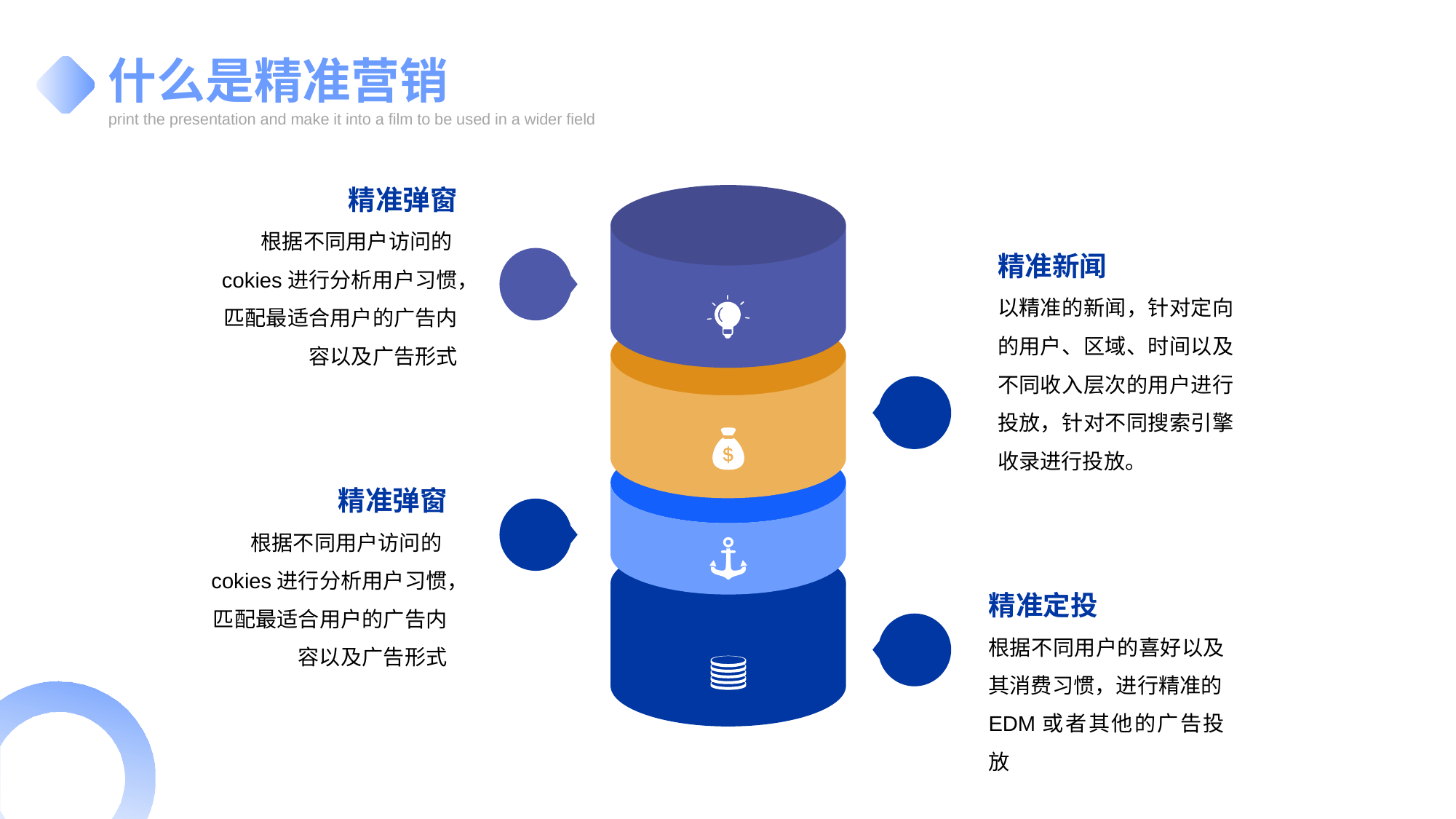

什么是精准营销
print the presentation and make it into a film to be used in a wider field
精准弹窗
根据不同用户访问的cokies进行分析用户习惯，匹配最适合用户的广告内容以及广告形式

精准新闻
以精准的新闻，针对定向的用户、区域、时间以及不同收入层次的用户进行投放，针对不同搜索引擎收录进行投放。

精准弹窗
根据不同用户访问的cokies进行分析用户习惯，匹配最适合用户的广告内容以及广告形式

精准定投
根据不同用户的喜好以及其消费习惯，进行精准的EDM或者其他的广告投放